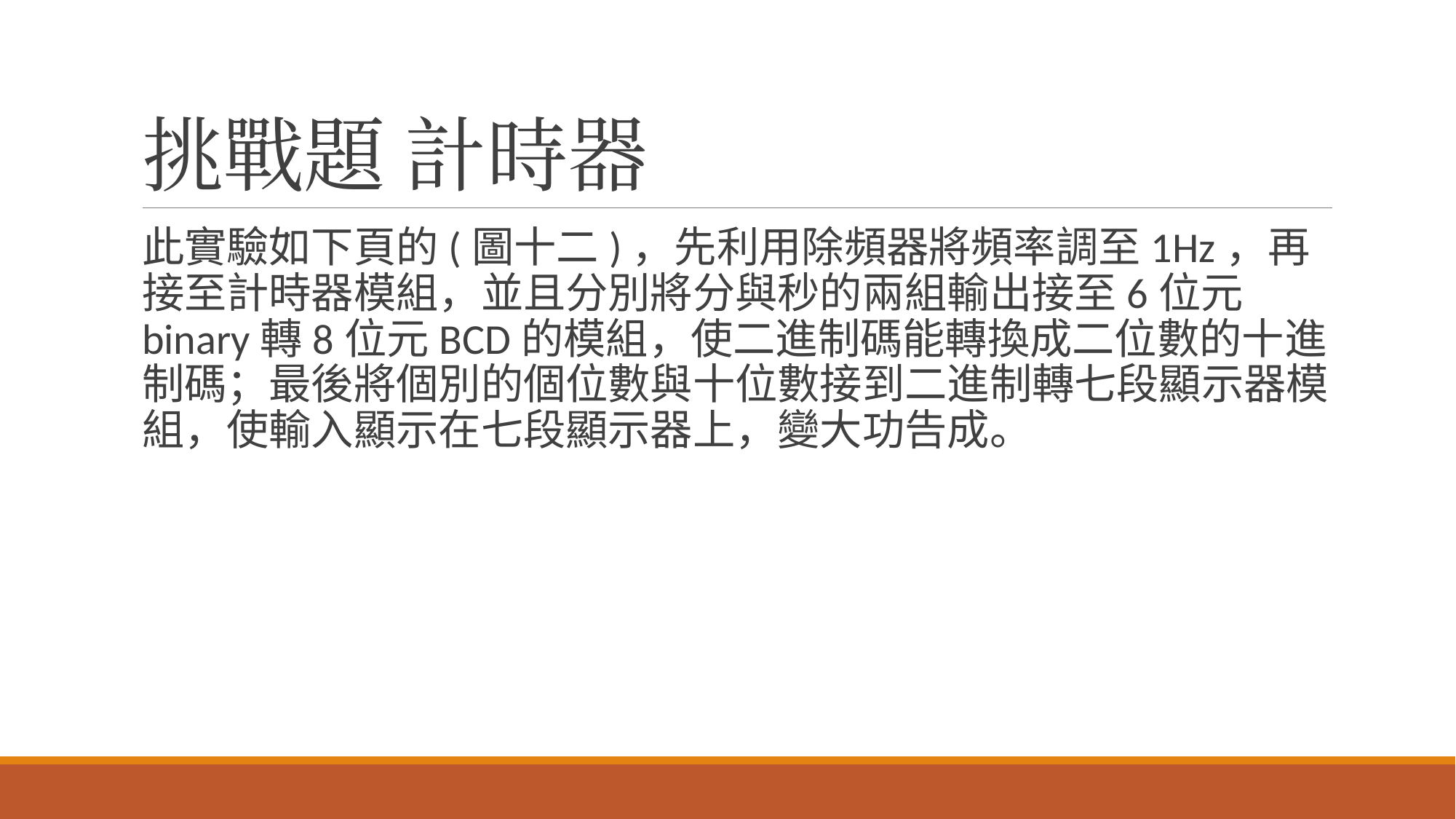

# 挑戰題 計時器
此實驗如下頁的(圖十二)，先利用除頻器將頻率調至1Hz，再接至計時器模組，並且分別將分與秒的兩組輸出接至6位元binary轉8位元BCD的模組，使二進制碼能轉換成二位數的十進制碼；最後將個別的個位數與十位數接到二進制轉七段顯示器模組，使輸入顯示在七段顯示器上，變大功告成。